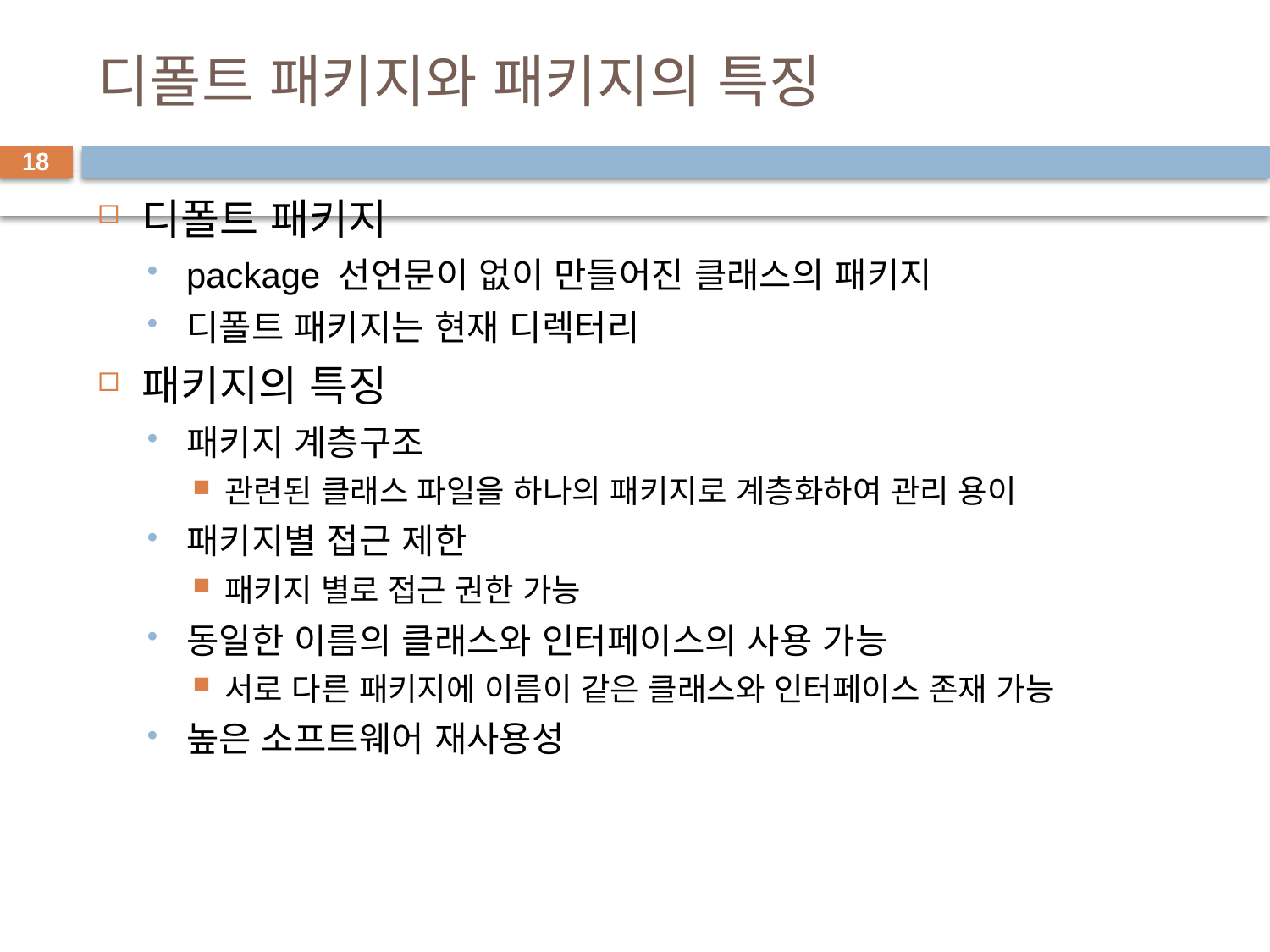

# 디폴트 패키지와 패키지의 특징
18
디폴트 패키지
package 선언문이 없이 만들어진 클래스의 패키지
디폴트 패키지는 현재 디렉터리
패키지의 특징
패키지 계층구조
관련된 클래스 파일을 하나의 패키지로 계층화하여 관리 용이
패키지별 접근 제한
패키지 별로 접근 권한 가능
동일한 이름의 클래스와 인터페이스의 사용 가능
서로 다른 패키지에 이름이 같은 클래스와 인터페이스 존재 가능
높은 소프트웨어 재사용성